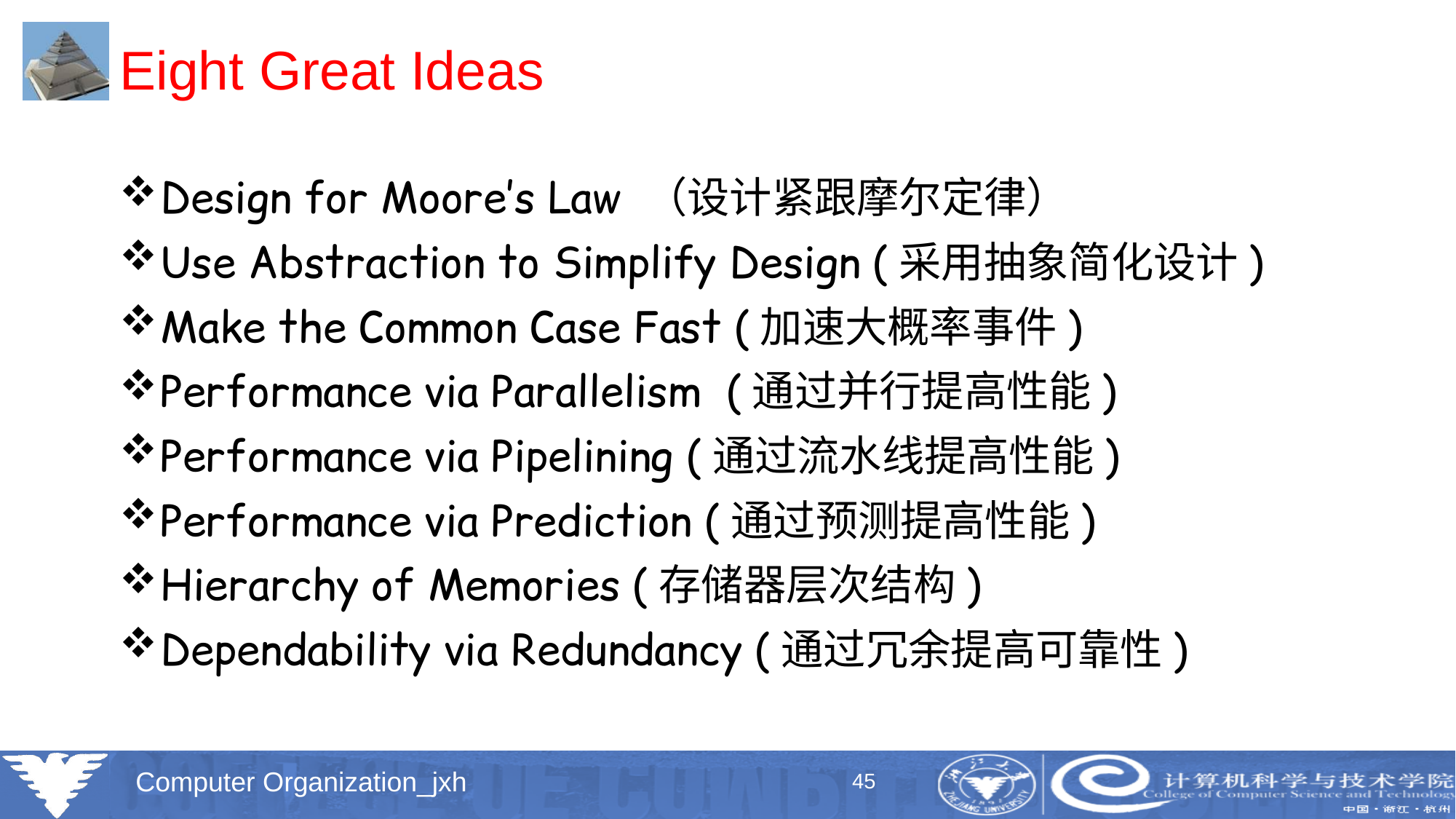

# Eight Great Ideas
Design for Moore’s Law （设计紧跟摩尔定律）
Use Abstraction to Simplify Design (采用抽象简化设计)
Make the Common Case Fast (加速大概率事件)
Performance via Parallelism  (通过并行提高性能)
Performance via Pipelining (通过流水线提高性能)
Performance via Prediction (通过预测提高性能)
Hierarchy of Memories (存储器层次结构)
Dependability via Redundancy (通过冗余提高可靠性)